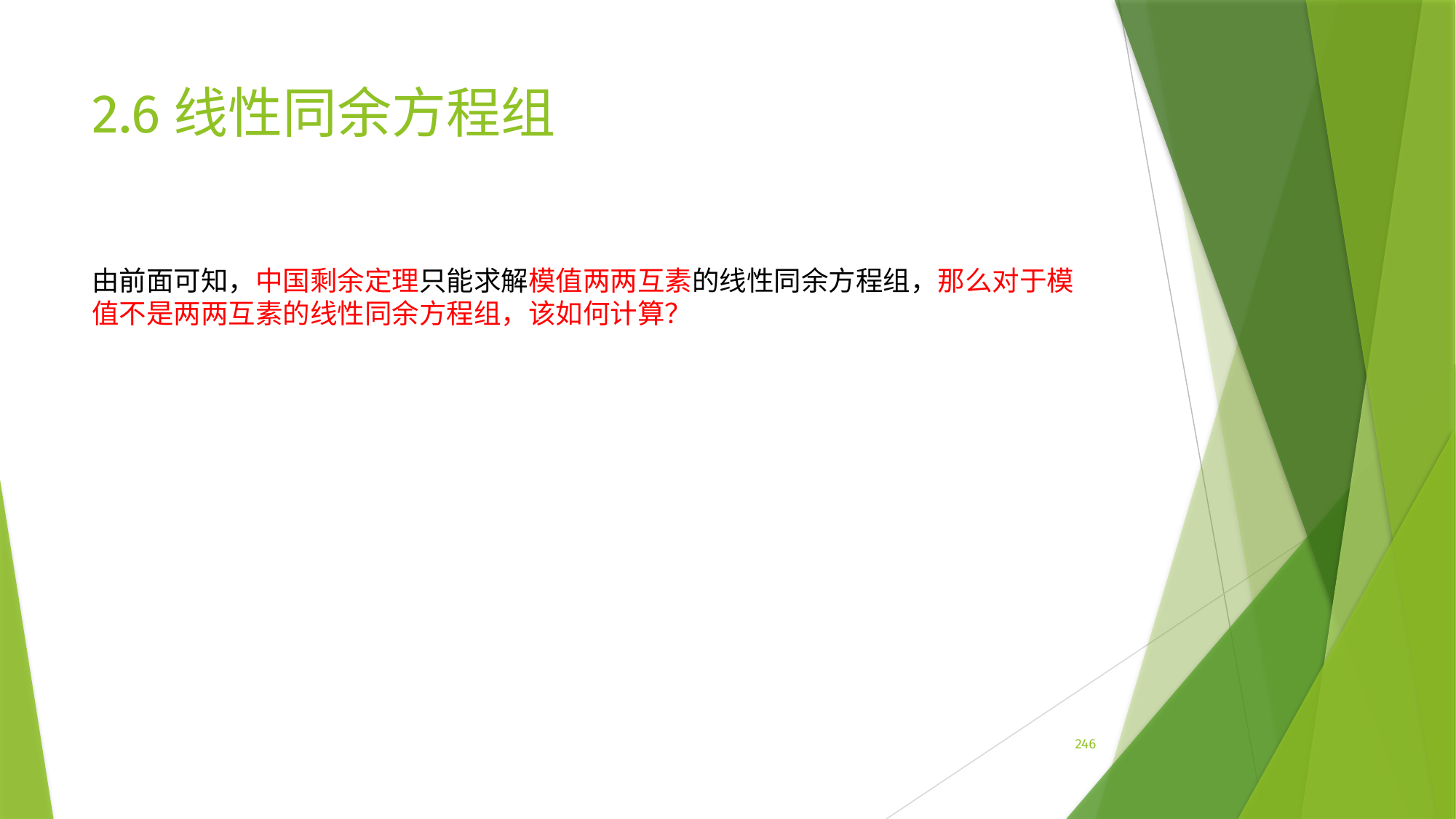

# 2.6线性同余方程组
由前面可知，中国剩余定理只能求解模值两两互素的线性同余方程组，那么对于模值不是两两互素的线性同余方程组，该如何计算？

246